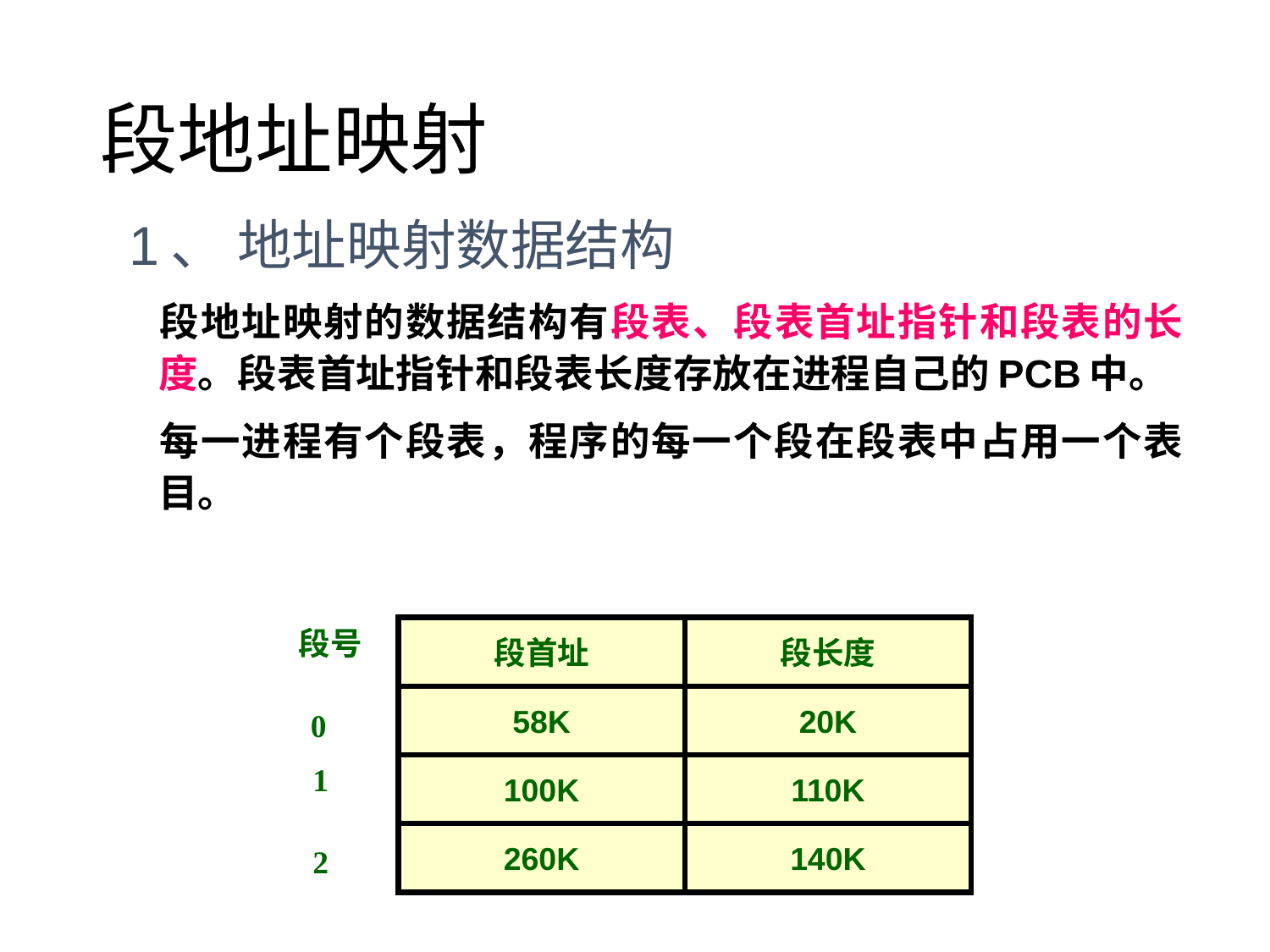

# 段地址映射
1、 地址映射数据结构
	段地址映射的数据结构有段表、段表首址指针和段表的长度。段表首址指针和段表长度存放在进程自己的PCB中。
	每一进程有个段表，程序的每一个段在段表中占用一个表目。
段号
段首址
段长度
58K
20K
0
1
100K
110K
260K
140K
2